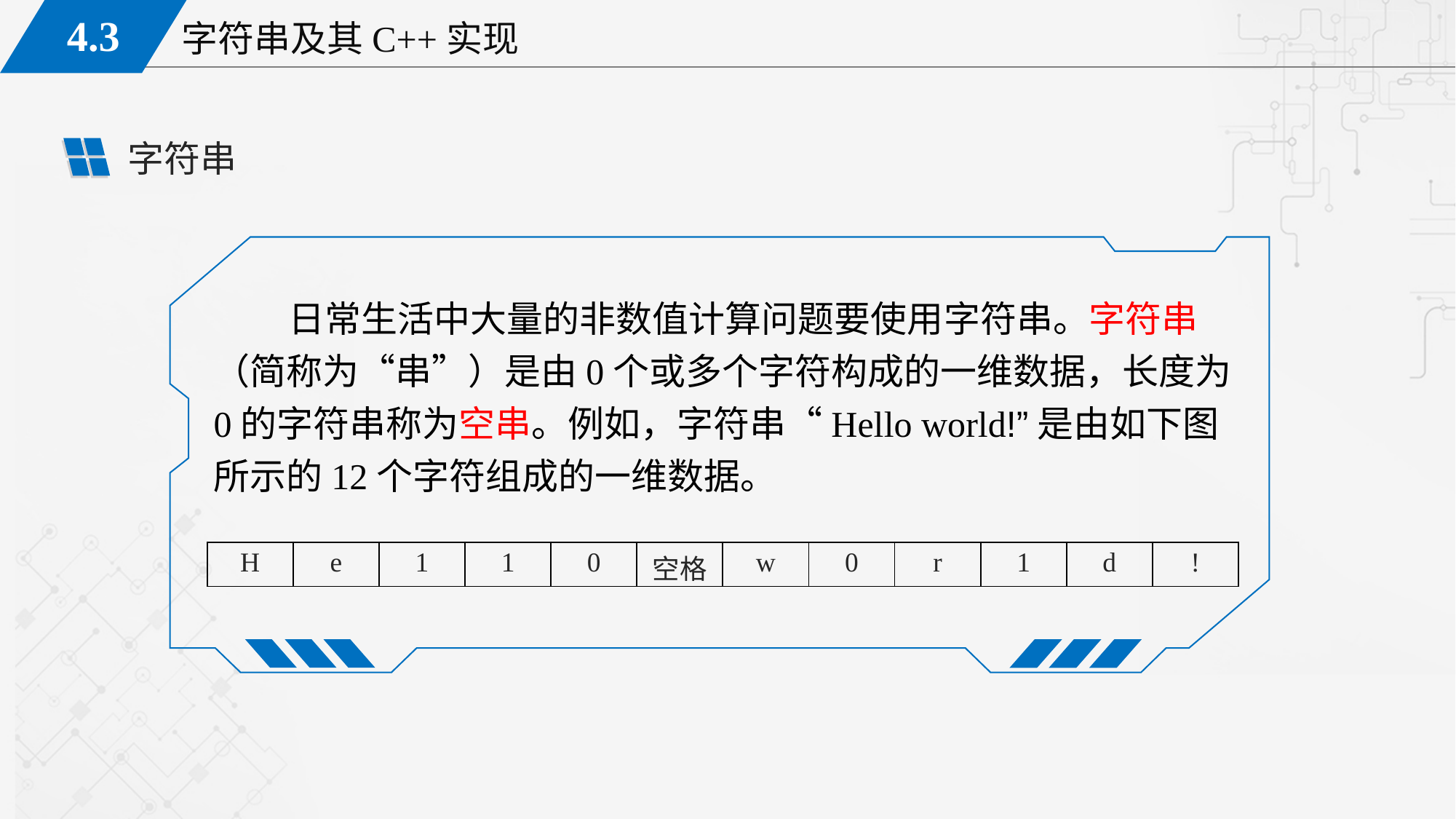

字符串

日常生活中大量的非数值计算问题要使用字符串。字符串（简称为“串”）是由0个或多个字符构成的一维数据，长度为0的字符串称为空串。例如，字符串“Hello world!”是由如下图所示的12个字符组成的一维数据。
| H | e | 1 | 1 | 0 | 空格 | w | 0 | r | 1 | d | ! |
| --- | --- | --- | --- | --- | --- | --- | --- | --- | --- | --- | --- |